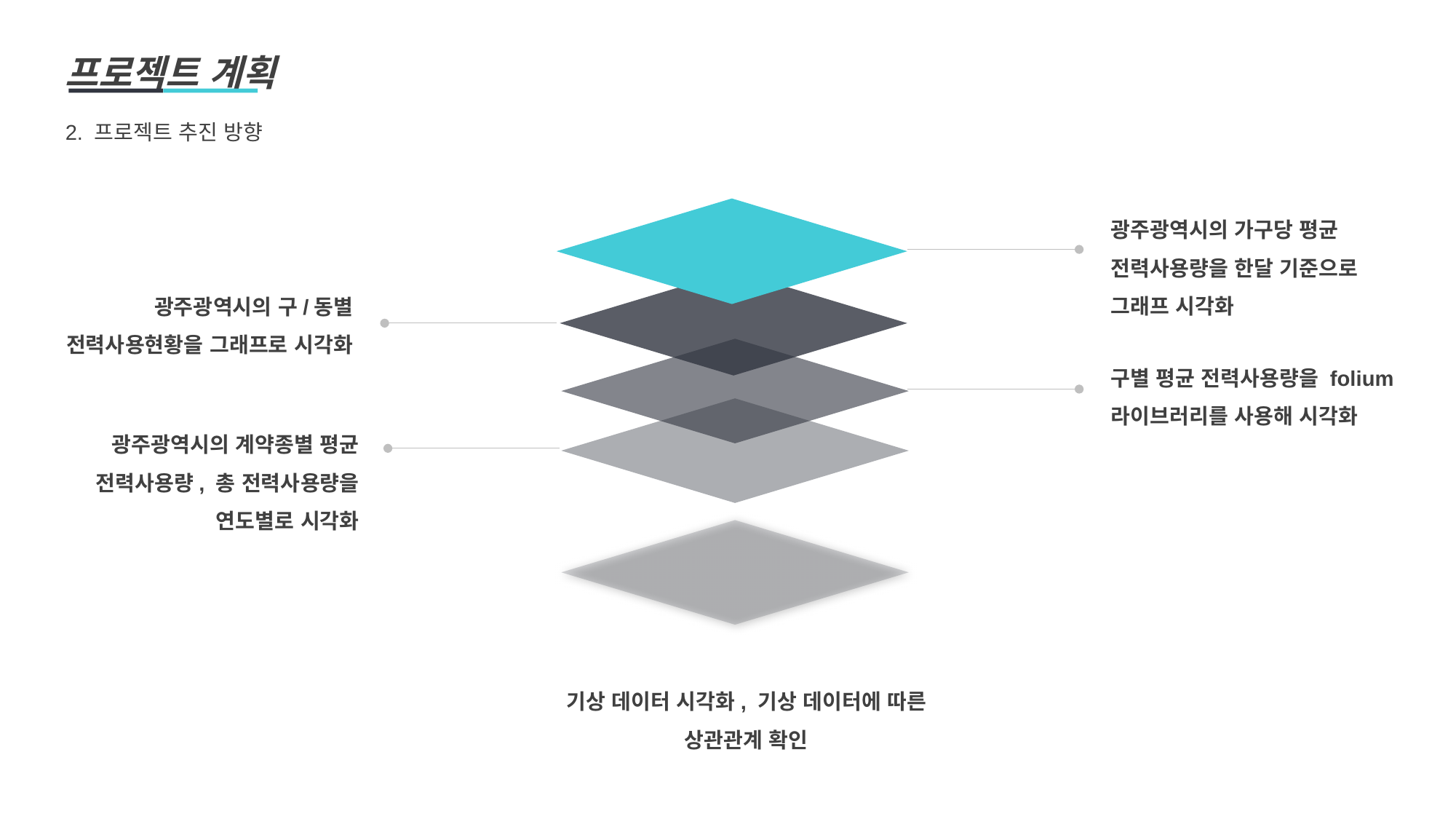

프로젝트 계획
2. 프로젝트 추진 방향

광주광역시의 가구당 평균 전력사용량을 한달 기준으로 그래프 시각화

광주광역시의 구/동별 전력사용현황을 그래프로 시각화

구별 평균 전력사용량을 folium 라이브러리를 사용해 시각화

광주광역시의 계약종별 평균 전력사용량, 총 전력사용량을 연도별로 시각화

기상 데이터 시각화, 기상 데이터에 따른 상관관계 확인